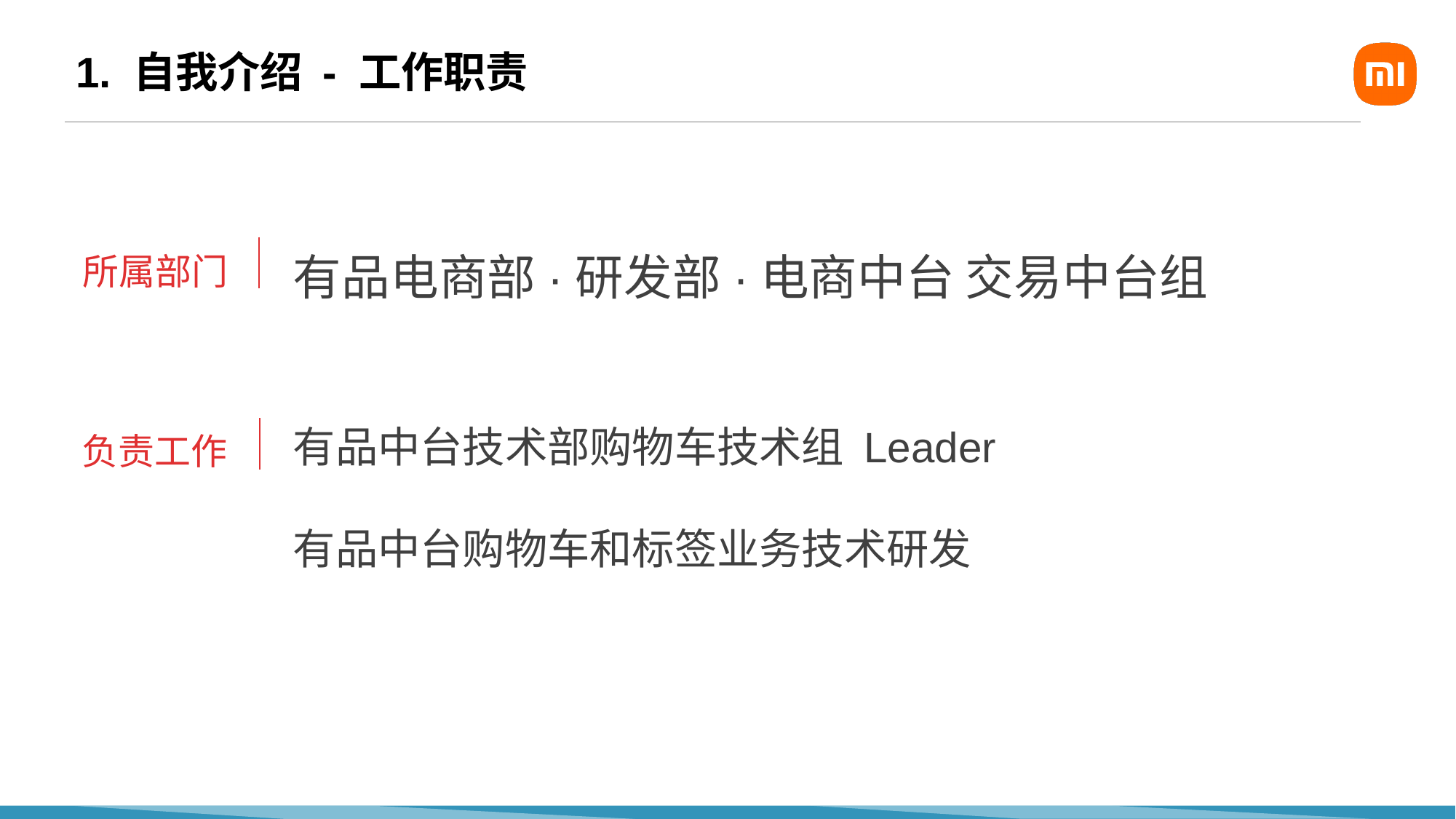

# 1. 自我介绍 - 工作职责
有品电商部·研发部·电商中台 交易中台组
所属部门
有品中台技术部购物车技术组 Leader
有品中台购物车和标签业务技术研发
负责工作